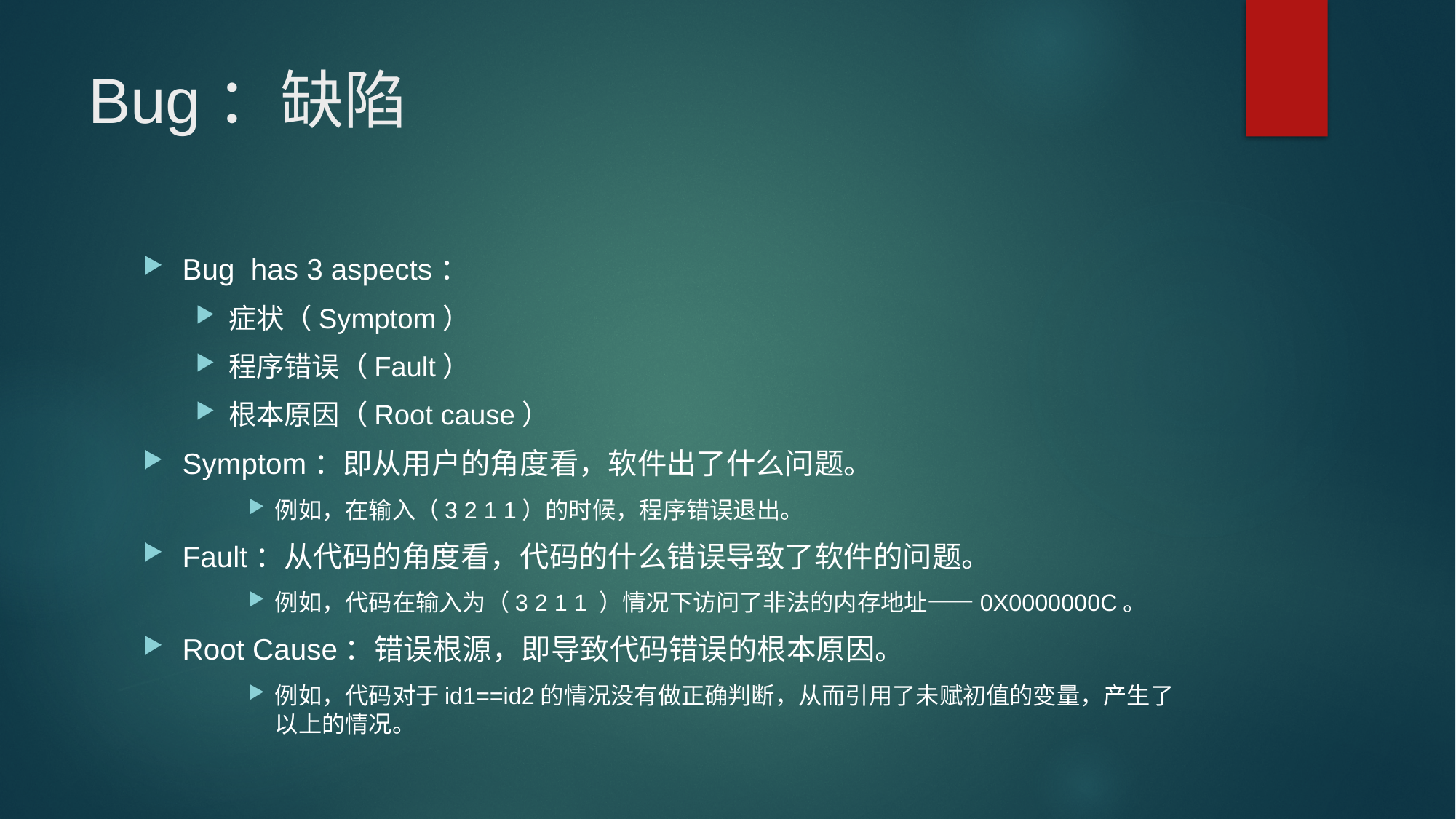

# Bug：缺陷
Bug  has 3 aspects：
症状（Symptom）
程序错误（Fault）
根本原因（Root cause）
Symptom：即从用户的角度看，软件出了什么问题。
例如，在输入（3 2 1 1）的时候，程序错误退出。
Fault：从代码的角度看，代码的什么错误导致了软件的问题。
例如，代码在输入为（3 2 1 1 ）情况下访问了非法的内存地址——0X0000000C。
Root Cause：错误根源，即导致代码错误的根本原因。
例如，代码对于id1==id2的情况没有做正确判断，从而引用了未赋初值的变量，产生了以上的情况。